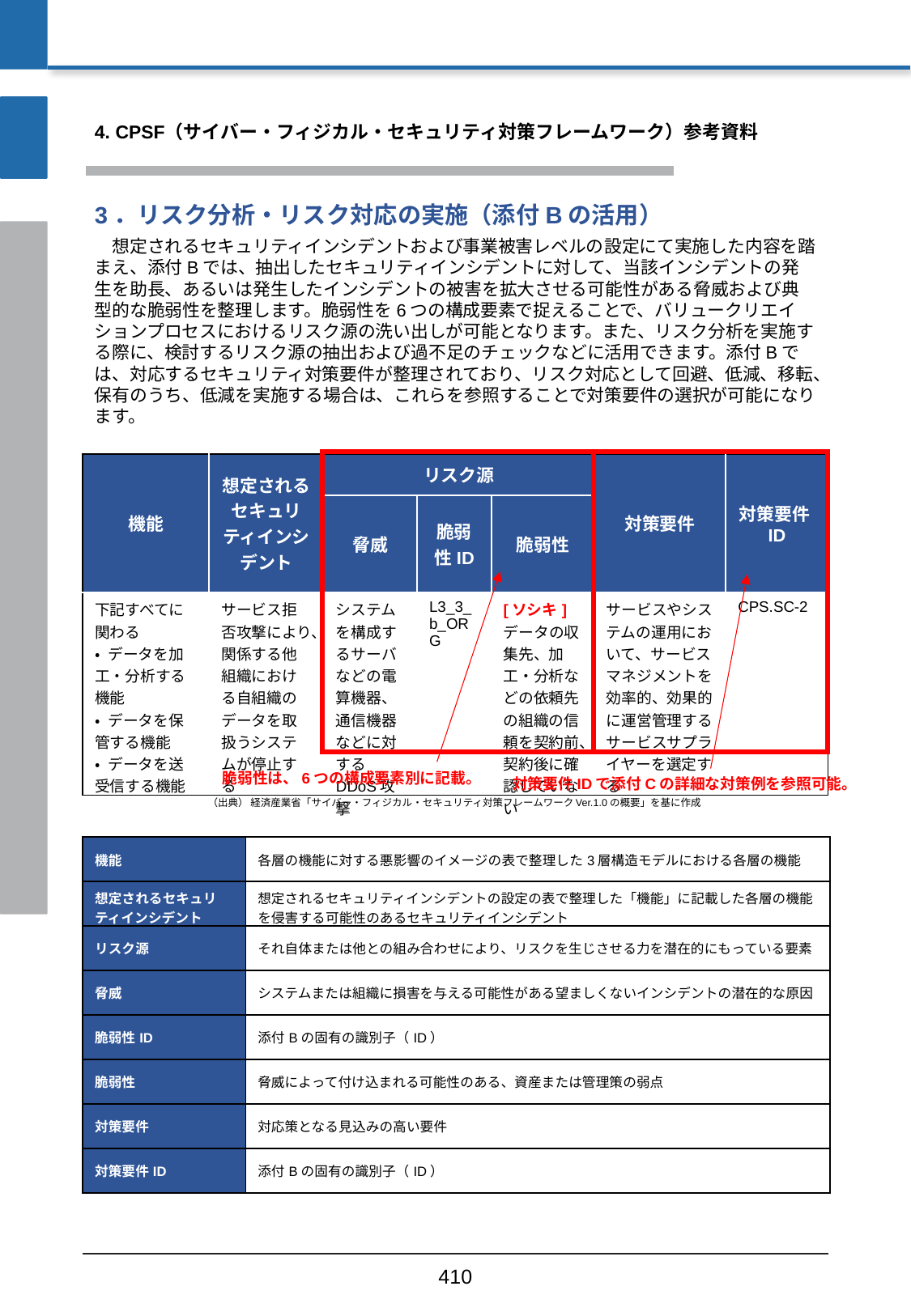

4. CPSF（サイバー・フィジカル・セキュリティ対策フレームワーク）参考資料
3．リスク分析・リスク対応の実施（添付Bの活用）
　想定されるセキュリティインシデントおよび事業被害レベルの設定にて実施した内容を踏まえ、添付Bでは、抽出したセキュリティインシデントに対して、当該インシデントの発生を助長、あるいは発生したインシデントの被害を拡大させる可能性がある脅威および典型的な脆弱性を整理します。脆弱性を6つの構成要素で捉えることで、バリュークリエイションプロセスにおけるリスク源の洗い出しが可能となります。また、リスク分析を実施する際に、検討するリスク源の抽出および過不足のチェックなどに活用できます。添付Bでは、対応するセキュリティ対策要件が整理されており、リスク対応として回避、低減、移転、保有のうち、低減を実施する場合は、これらを参照することで対策要件の選択が可能になります。

| 機能 | 想定されるセキュリティインシデント | リスク源 |  |  | 対策要件 | 対策要件ID |
| --- | --- | --- | --- | --- | --- | --- |
|  |  | 脅威 | 脆弱性ID | 脆弱性 |  |  |
| 下記すべてに関わる • データを加工・分析する機能 • データを保管する機能 • データを送受信する機能 | サービス拒否攻撃により、関係する他組織における自組織のデータを取扱うシステムが停止する | システムを構成するサーバなどの電算機器、通信機器などに対するDDoS攻撃 | L3\_3\_b\_ORG | [ソシキ] データの収集先、加工・分析などの依頼先の組織の信頼を契約前、契約後に確認していない | サービスやシステムの運用において、サービスマネジメントを効率的、効果的に運営管理するサービスサプライヤーを選定する | CPS.SC-2 |
脆弱性は、6つの構成要素別に記載。
対策要件IDで添付Cの詳細な対策例を参照可能。
（出典） 経済産業省「サイバー・フィジカル・セキュリティ対策フレームワークVer.1.0の概要」を基に作成
| 機能 | 各層の機能に対する悪影響のイメージの表で整理した3層構造モデルにおける各層の機能 |
| --- | --- |
| 想定されるセキュリティインシデント | 想定されるセキュリティインシデントの設定の表で整理した「機能」に記載した各層の機能を侵害する可能性のあるセキュリティインシデント |
| リスク源 | それ自体または他との組み合わせにより、リスクを生じさせる力を潜在的にもっている要素 |
| 脅威 | システムまたは組織に損害を与える可能性がある望ましくないインシデントの潜在的な原因 |
| 脆弱性ID | 添付Bの固有の識別子（ID） |
| 脆弱性 | 脅威によって付け込まれる可能性のある、資産または管理策の弱点 |
| 対策要件 | 対応策となる見込みの高い要件 |
| 対策要件ID | 添付Bの固有の識別子（ID） |
410